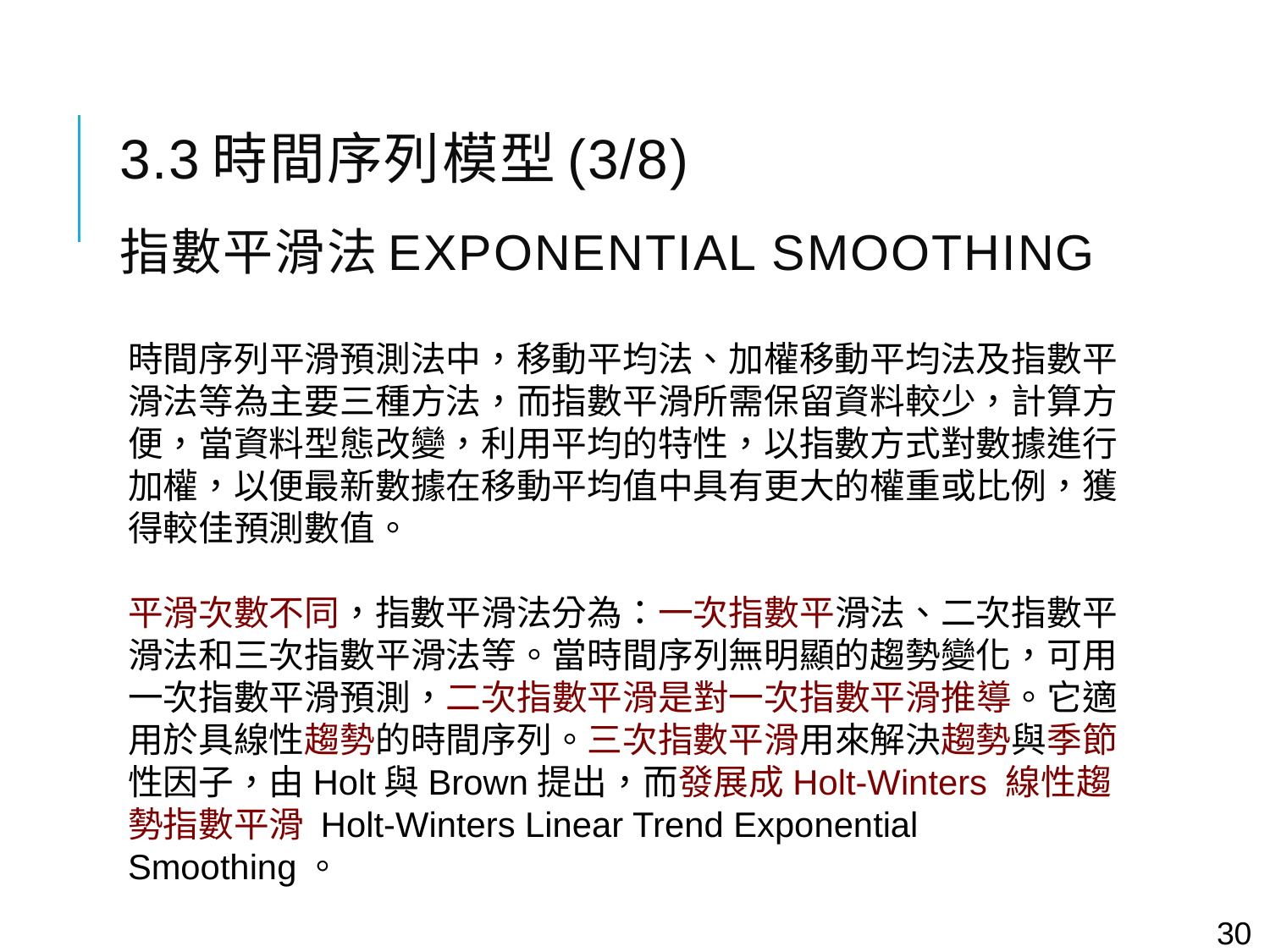

# 3.3時間序列模型(3/8) 指數平滑法Exponential Smoothing
時間序列平滑預測法中，移動平均法、加權移動平均法及指數平滑法等為主要三種方法，而指數平滑所需保留資料較少，計算方便，當資料型態改變，利用平均的特性，以指數方式對數據進行加權，以便最新數據在移動平均值中具有更大的權重或比例，獲得較佳預測數值。

平滑次數不同，指數平滑法分為：一次指數平滑法、二次指數平滑法和三次指數平滑法等。當時間序列無明顯的趨勢變化，可用一次指數平滑預測，二次指數平滑是對一次指數平滑推導。它適用於具線性趨勢的時間序列。三次指數平滑用來解決趨勢與季節性因子，由Holt與Brown提出，而發展成Holt-Winters 線性趨勢指數平滑 Holt-Winters Linear Trend Exponential Smoothing。
30